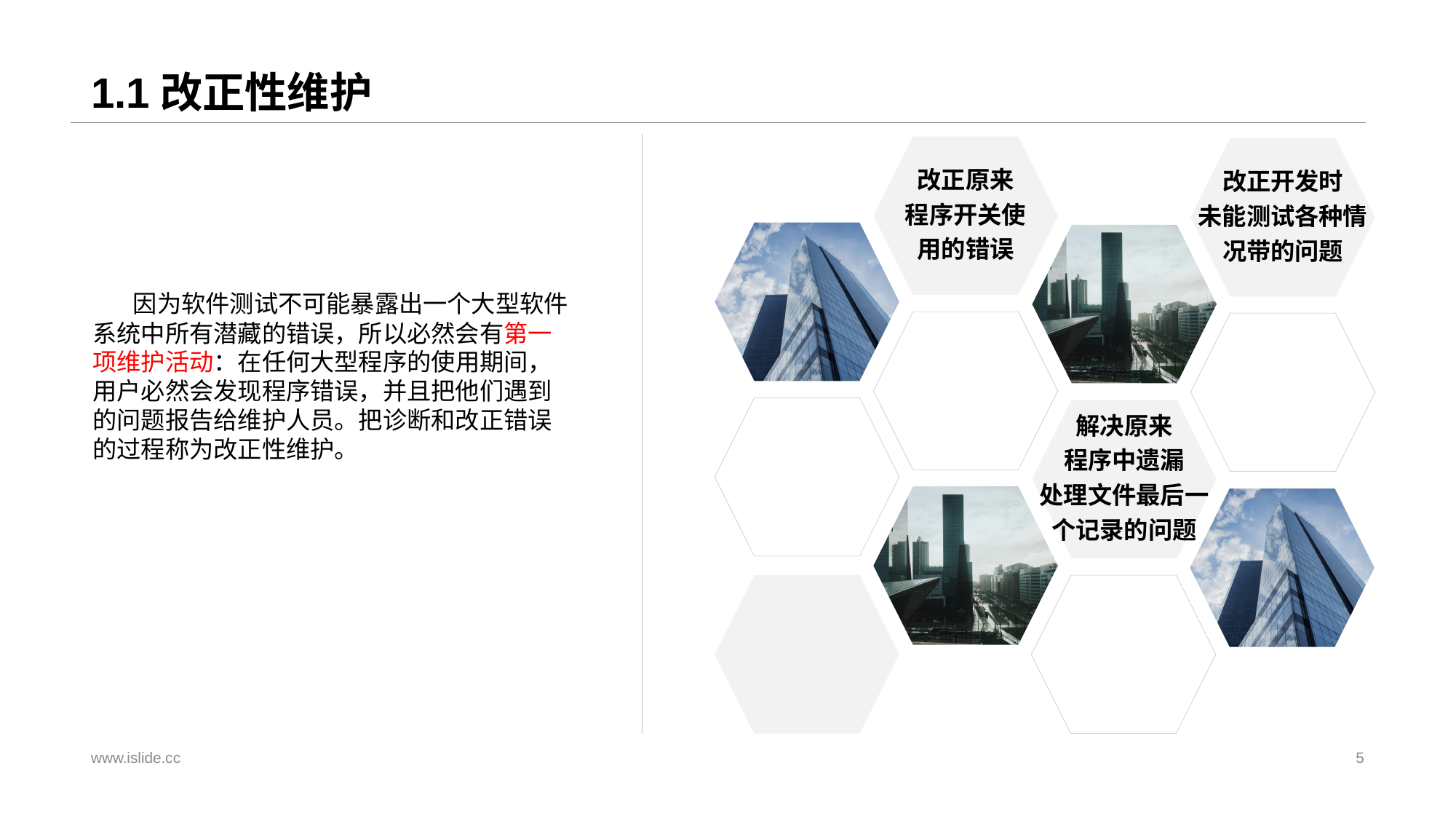

# 1.1改正性维护
改正原来
程序开关使
用的错误
改正开发时
未能测试各种情
况带的问题

         因为软件测试不可能暴露出一个大型软件系统中所有潜藏的错误，所以必然会有第一项维护活动：在任何大型程序的使用期间，用户必然会发现程序错误，并且把他们遇到的问题报告给维护人员。把诊断和改正错误的过程称为改正性维护。

解决原来
程序中遗漏
处理文件最后一
个记录的问题

www.islide.cc
5